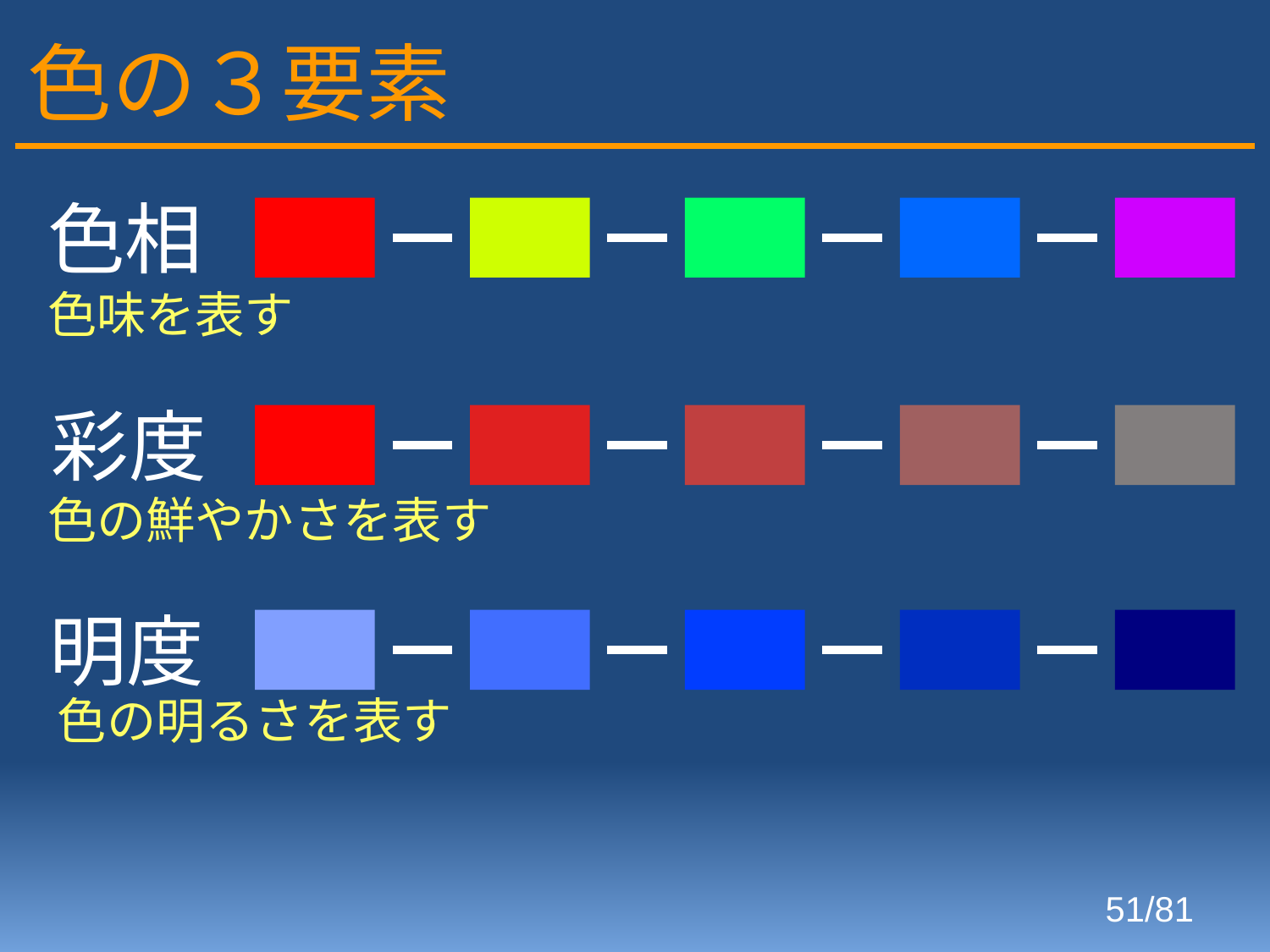

# 色の３要素
色相

色味を表す
彩度

色の鮮やかさを表す
明度

色の明るさを表す
51/81